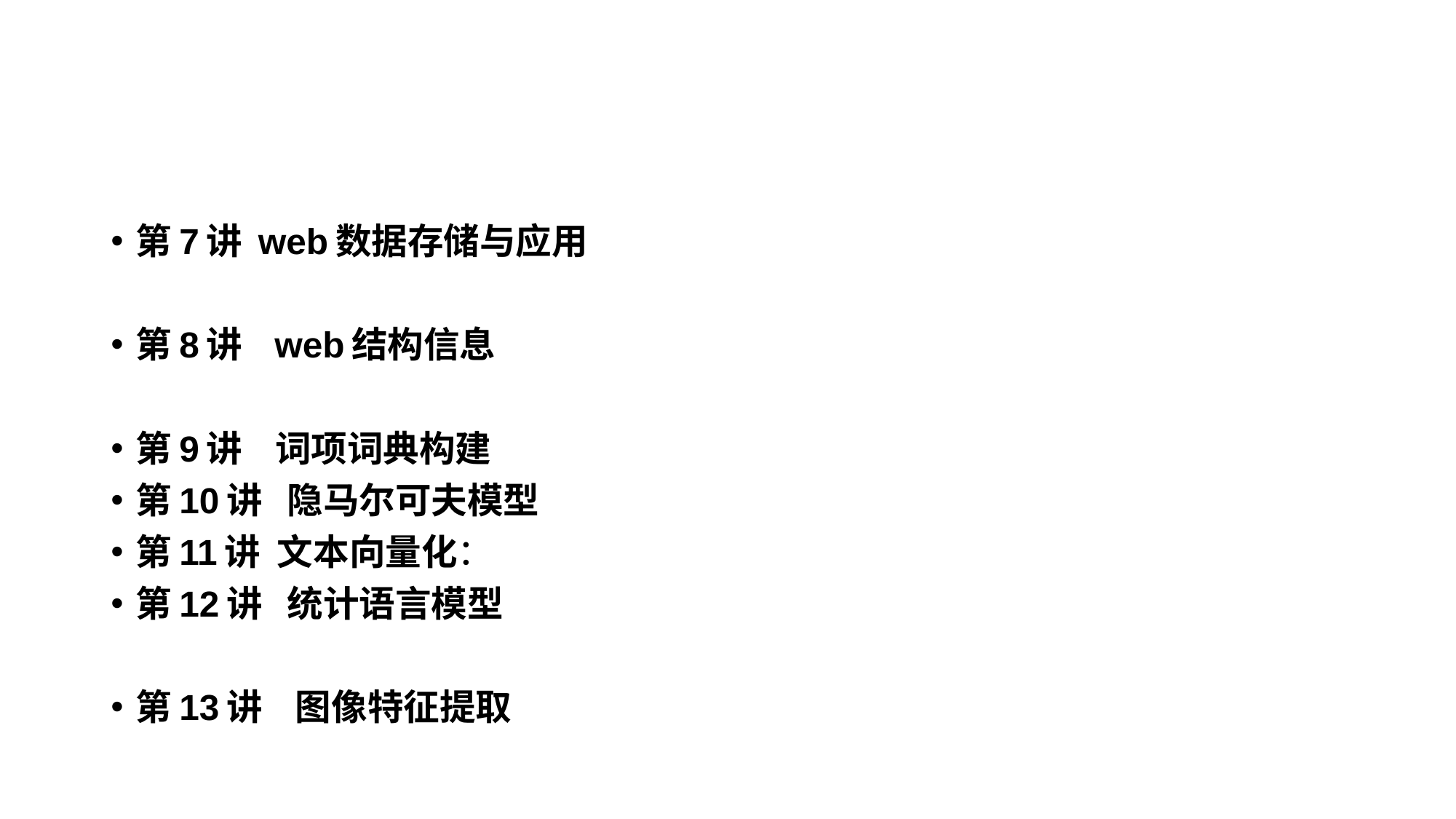

#
第7讲 web数据存储与应用

第8讲   web结构信息

第9讲    词项词典构建
第10讲   隐马尔可夫模型
第11讲  文本向量化：
第12讲   统计语言模型

第13讲    图像特征提取